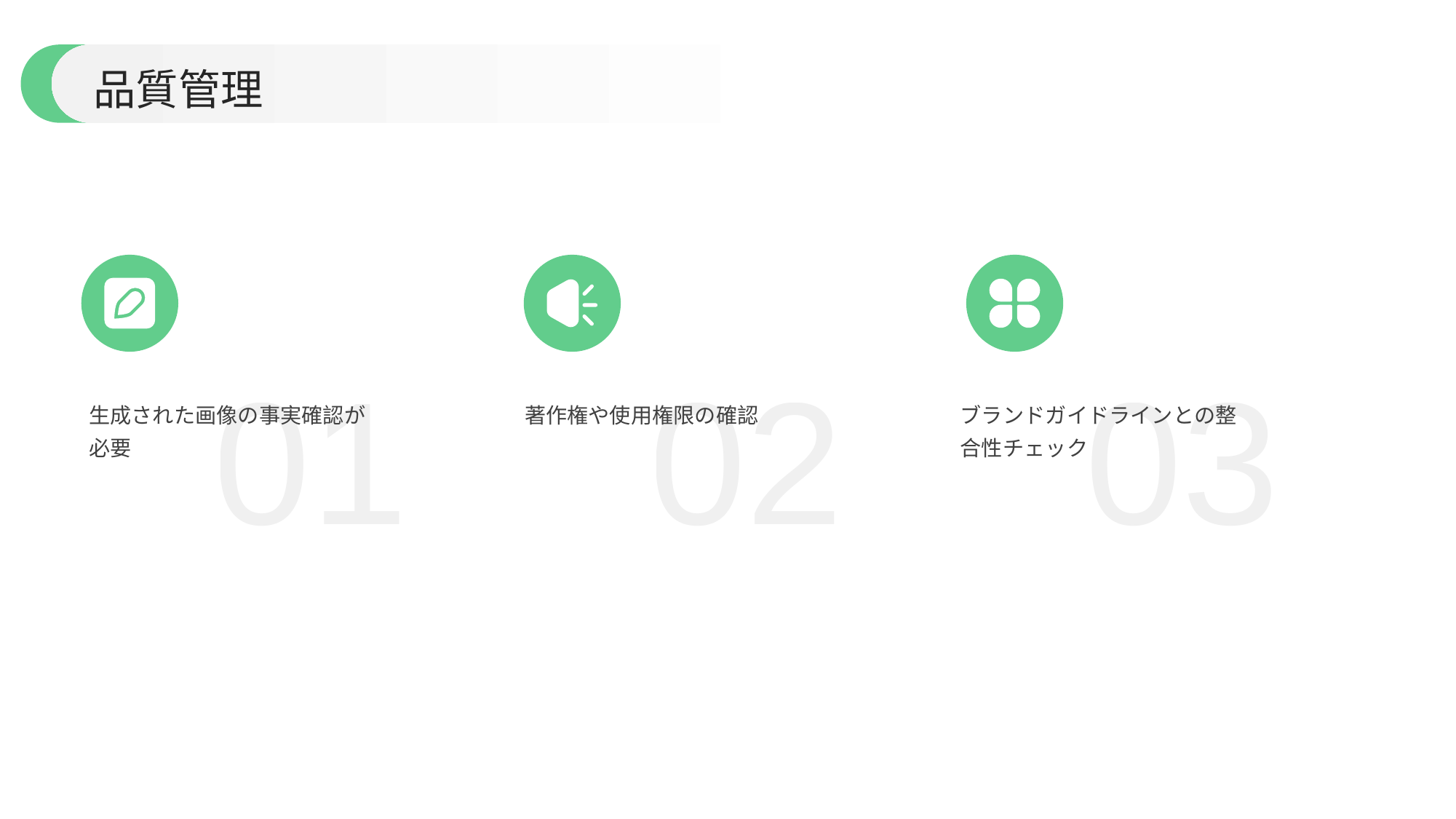

品質管理

01
02
03
生成された画像の事実確認が必要
著作権や使用権限の確認
ブランドガイドラインとの整合性チェック